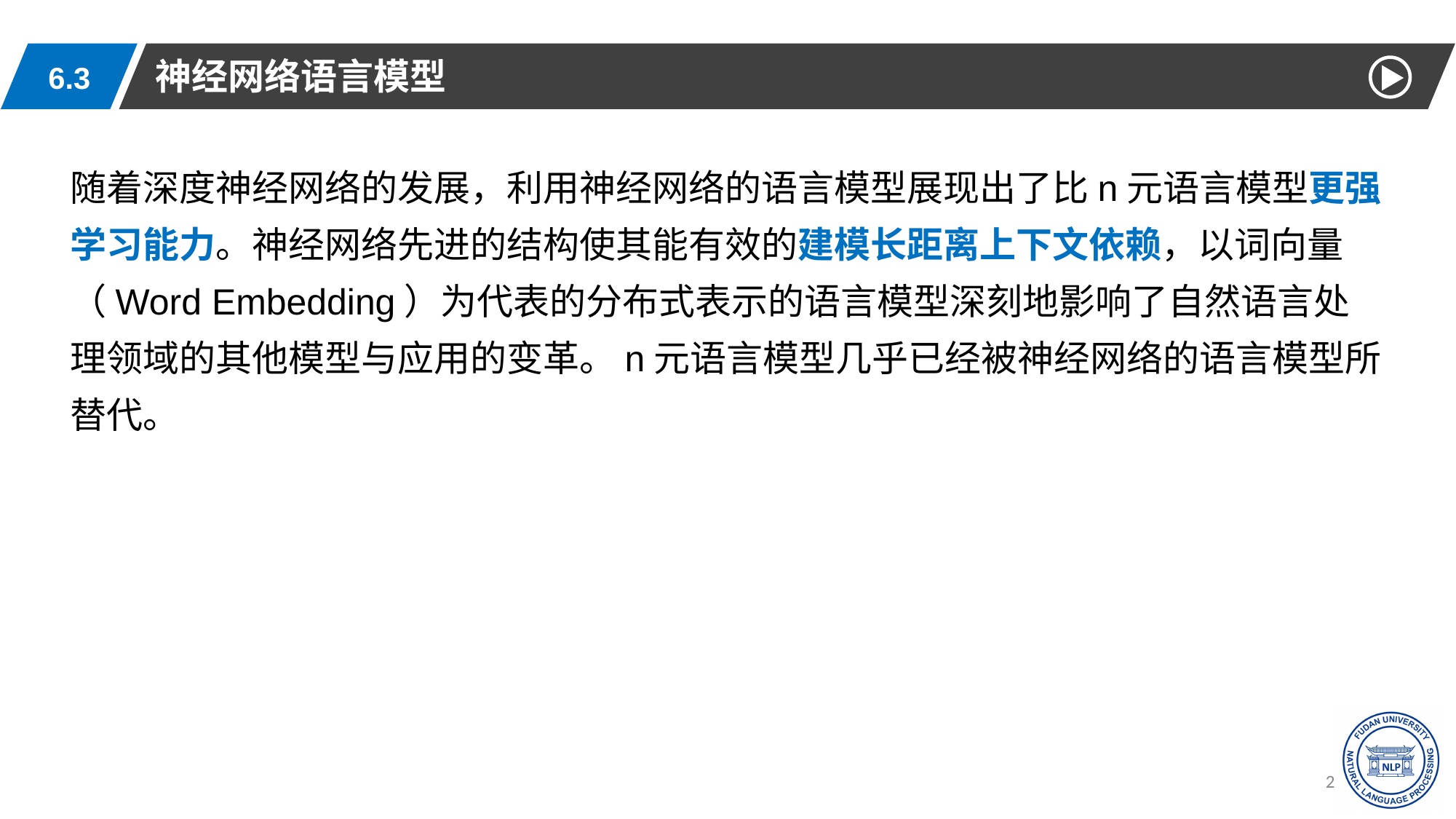

神经网络语言模型
6.3

随着深度神经网络的发展，利用神经网络的语言模型展现出了比n元语言模型更强学习能力。神经网络先进的结构使其能有效的建模长距离上下文依赖，以词向量（Word Embedding）为代表的分布式表示的语言模型深刻地影响了自然语言处理领域的其他模型与应用的变革。n元语言模型几乎已经被神经网络的语言模型所替代。
21